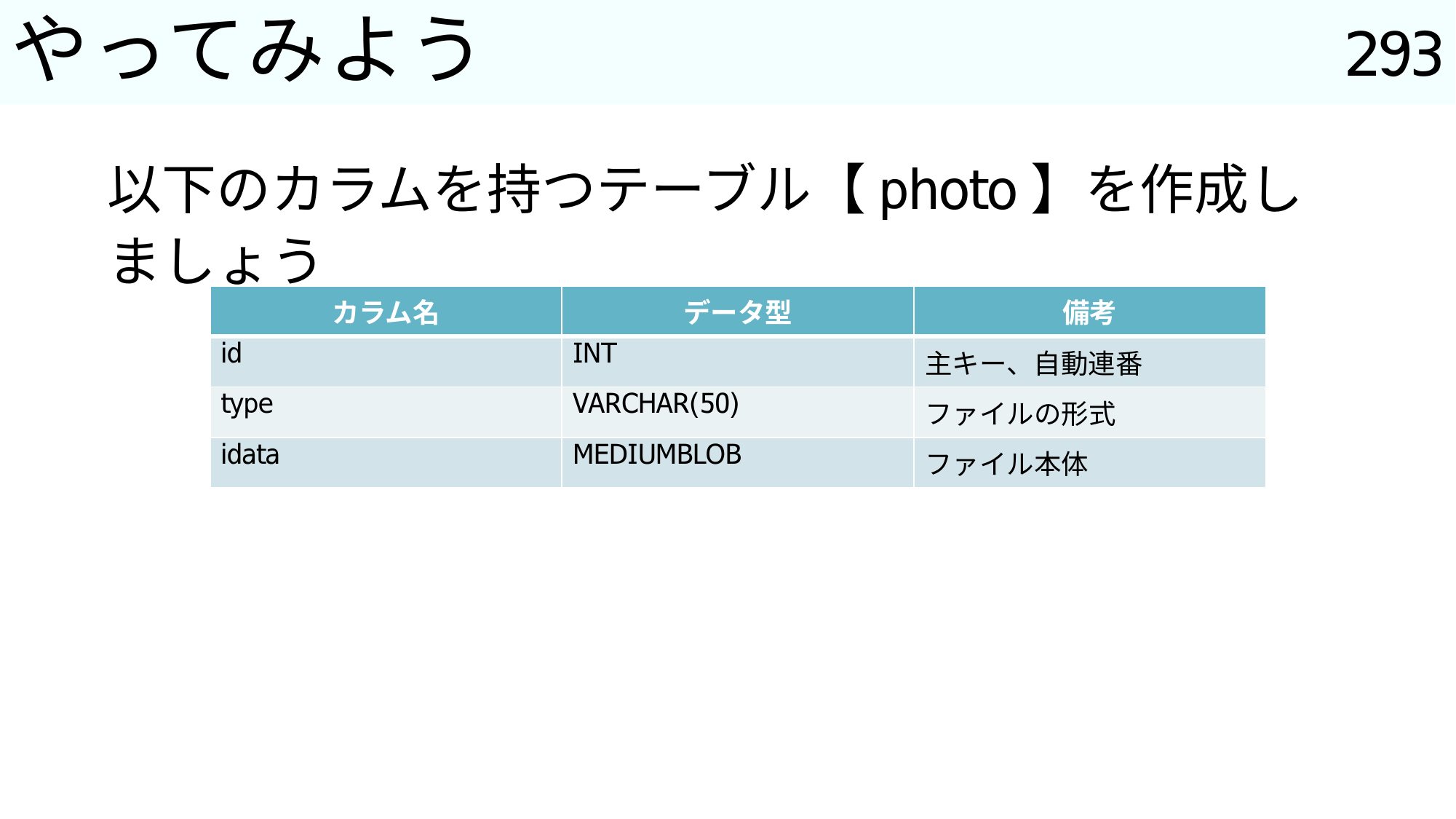

293
# やってみよう
以下のカラムを持つテーブル【photo】を作成しましょう
| カラム名 | データ型 | 備考 |
| --- | --- | --- |
| id | INT | 主キー、自動連番 |
| type | VARCHAR(50) | ファイルの形式 |
| idata | MEDIUMBLOB | ファイル本体 |